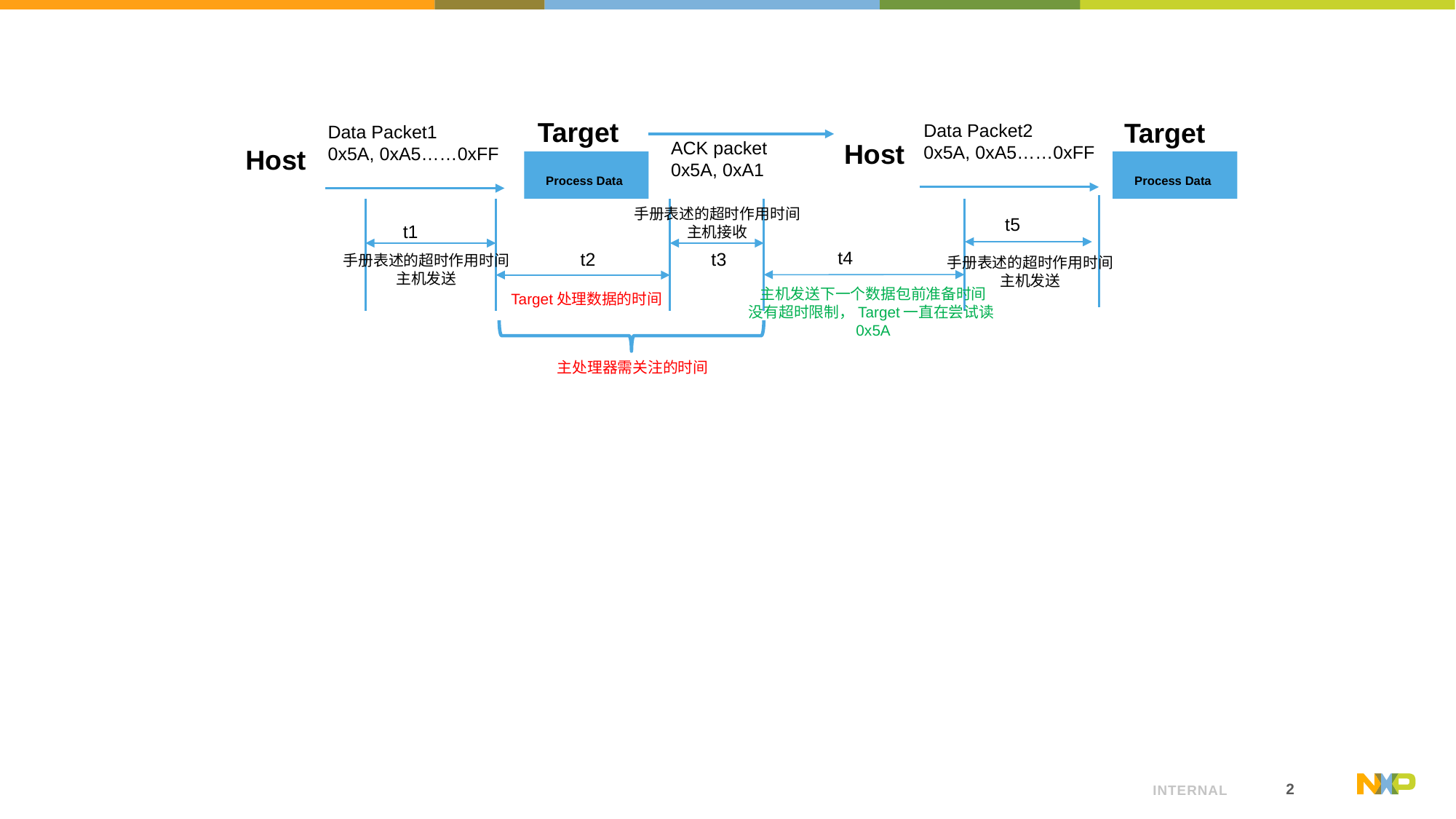

Target
Target
Data Packet2
0x5A, 0xA5……0xFF
Data Packet1
0x5A, 0xA5……0xFF
ACK packet
0x5A, 0xA1
Host
Host
Process Data
Process Data
手册表述的超时作用时间
主机接收
t5
t1

t4
t3
t2
手册表述的超时作用时间
主机发送
手册表述的超时作用时间
主机发送
主机发送下一个数据包前准备时间
没有超时限制，Target一直在尝试读0x5A
Target处理数据的时间
主处理器需关注的时间